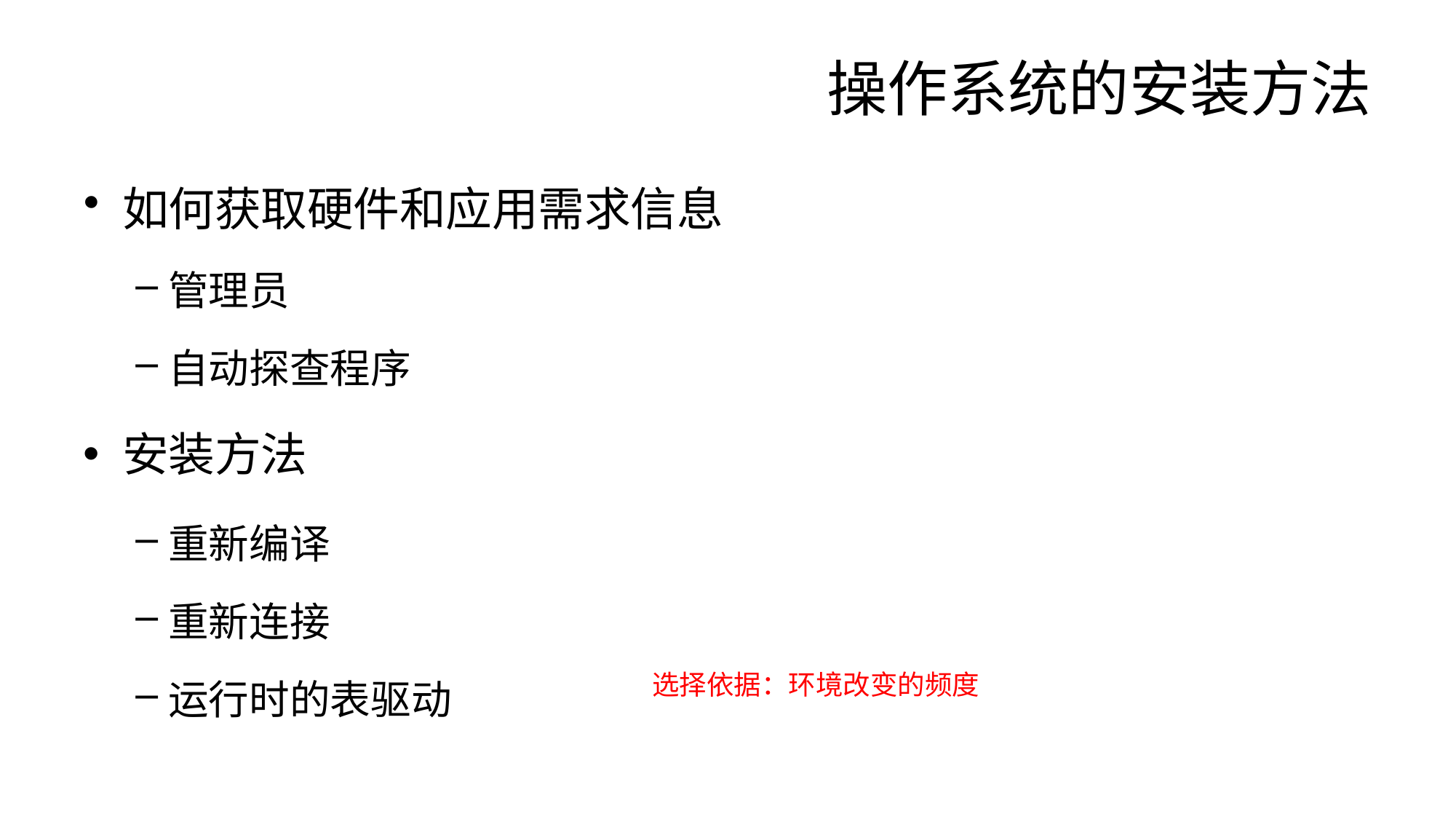

# 操作系统的安装方法
如何获取硬件和应用需求信息
管理员
自动探查程序
安装方法
重新编译
重新连接
运行时的表驱动
选择依据：环境改变的频度